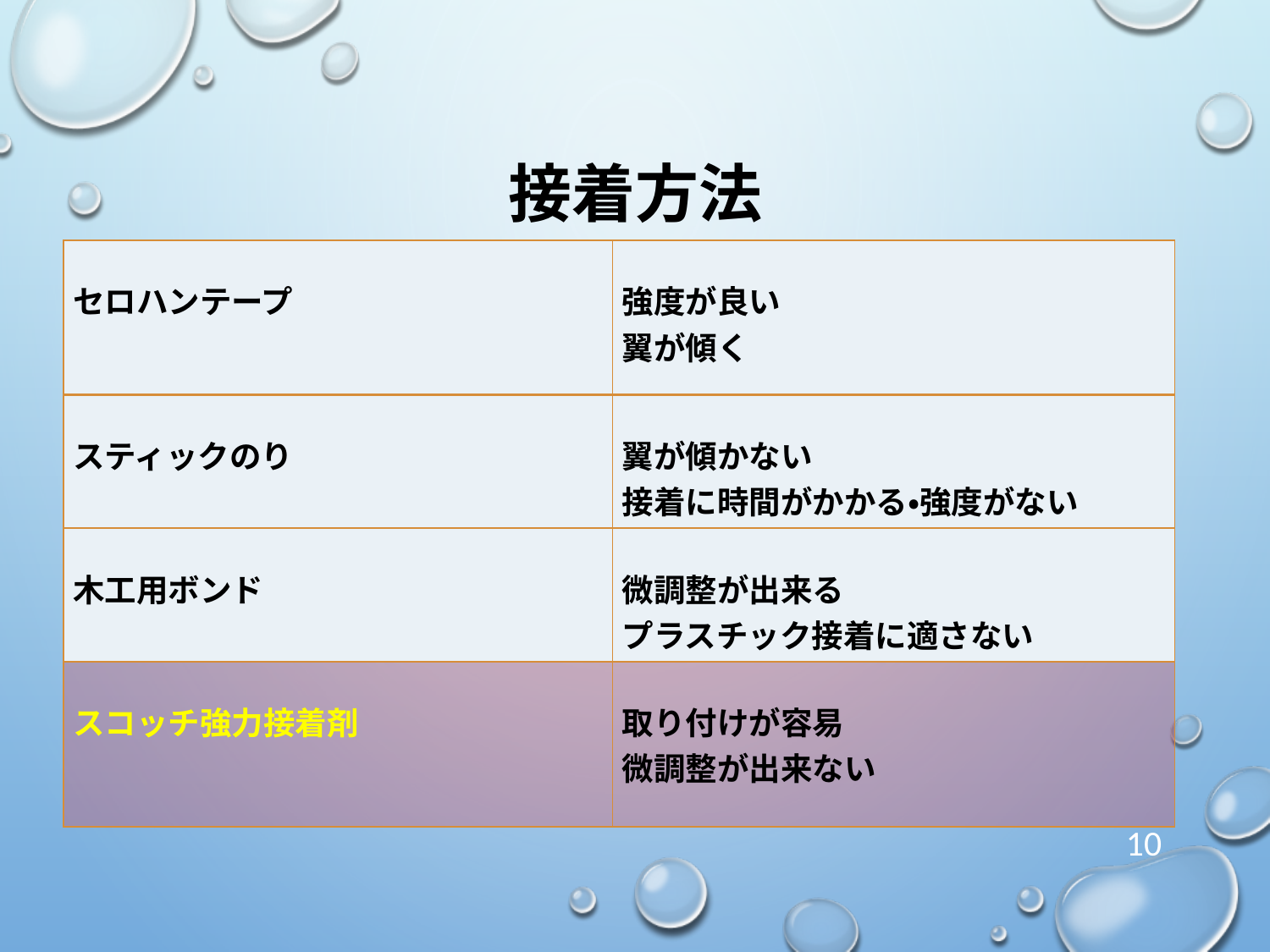

# 接着方法
| セロハンテープ | 強度が良い 翼が傾く |
| --- | --- |
| スティックのり | 翼が傾かない 接着に時間がかかる・強度がない |
| 木工用ボンド | 微調整が出来る プラスチック接着に適さない |
| スコッチ強力接着剤 | 取り付けが容易 微調整が出来ない |
10